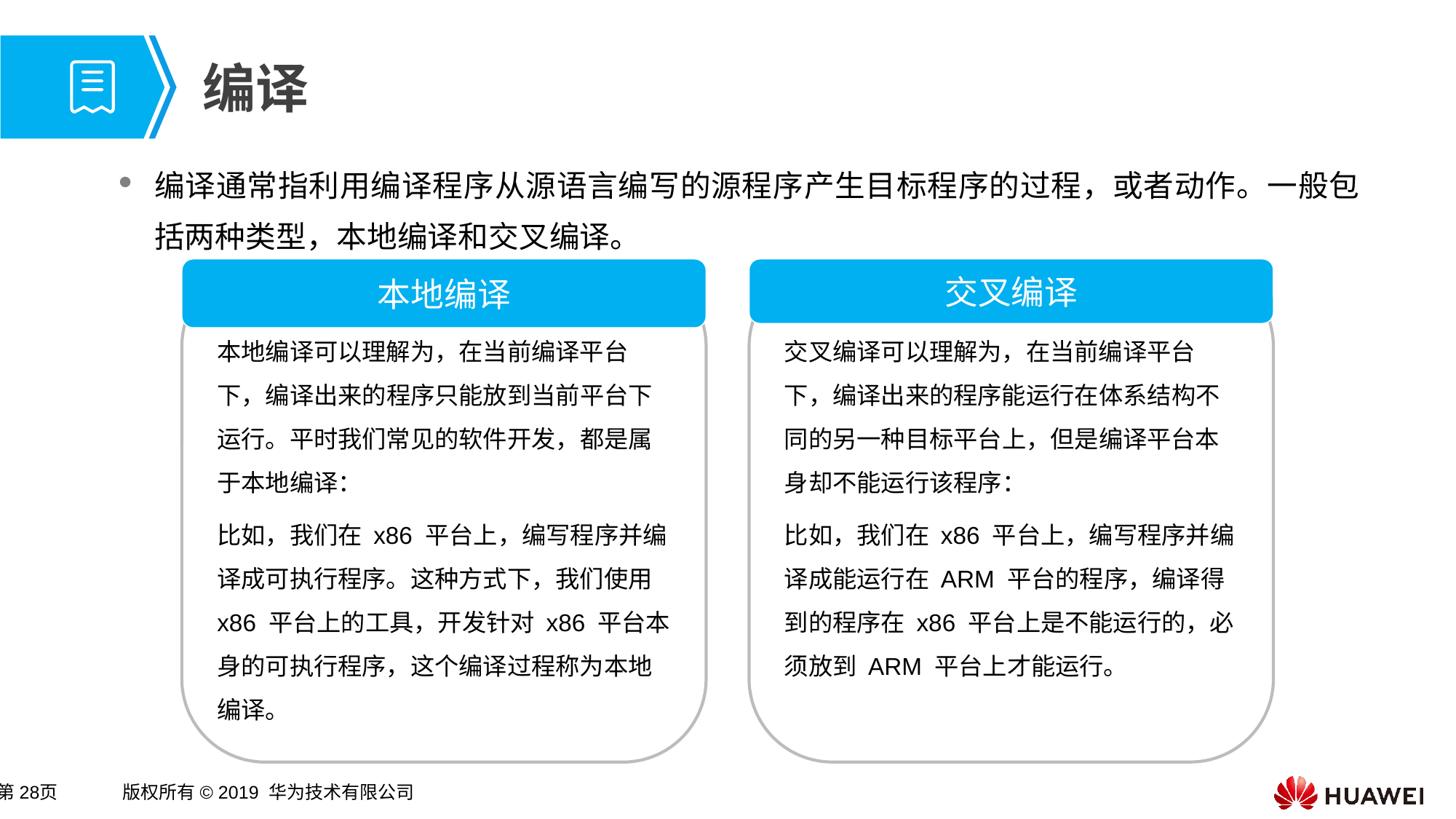

# 编译
编译通常指利用编译程序从源语言编写的源程序产生目标程序的过程，或者动作。一般包括两种类型，本地编译和交叉编译。

本地编译
交叉编译

交叉编译可以理解为，在当前编译平台下，编译出来的程序能运行在体系结构不同的另一种目标平台上，但是编译平台本身却不能运行该程序：
比如，我们在 x86 平台上，编写程序并编译成能运行在 ARM 平台的程序，编译得到的程序在 x86 平台上是不能运行的，必须放到 ARM 平台上才能运行。

本地编译可以理解为，在当前编译平台下，编译出来的程序只能放到当前平台下运行。平时我们常见的软件开发，都是属于本地编译：
比如，我们在 x86 平台上，编写程序并编译成可执行程序。这种方式下，我们使用 x86 平台上的工具，开发针对 x86 平台本身的可执行程序，这个编译过程称为本地编译。